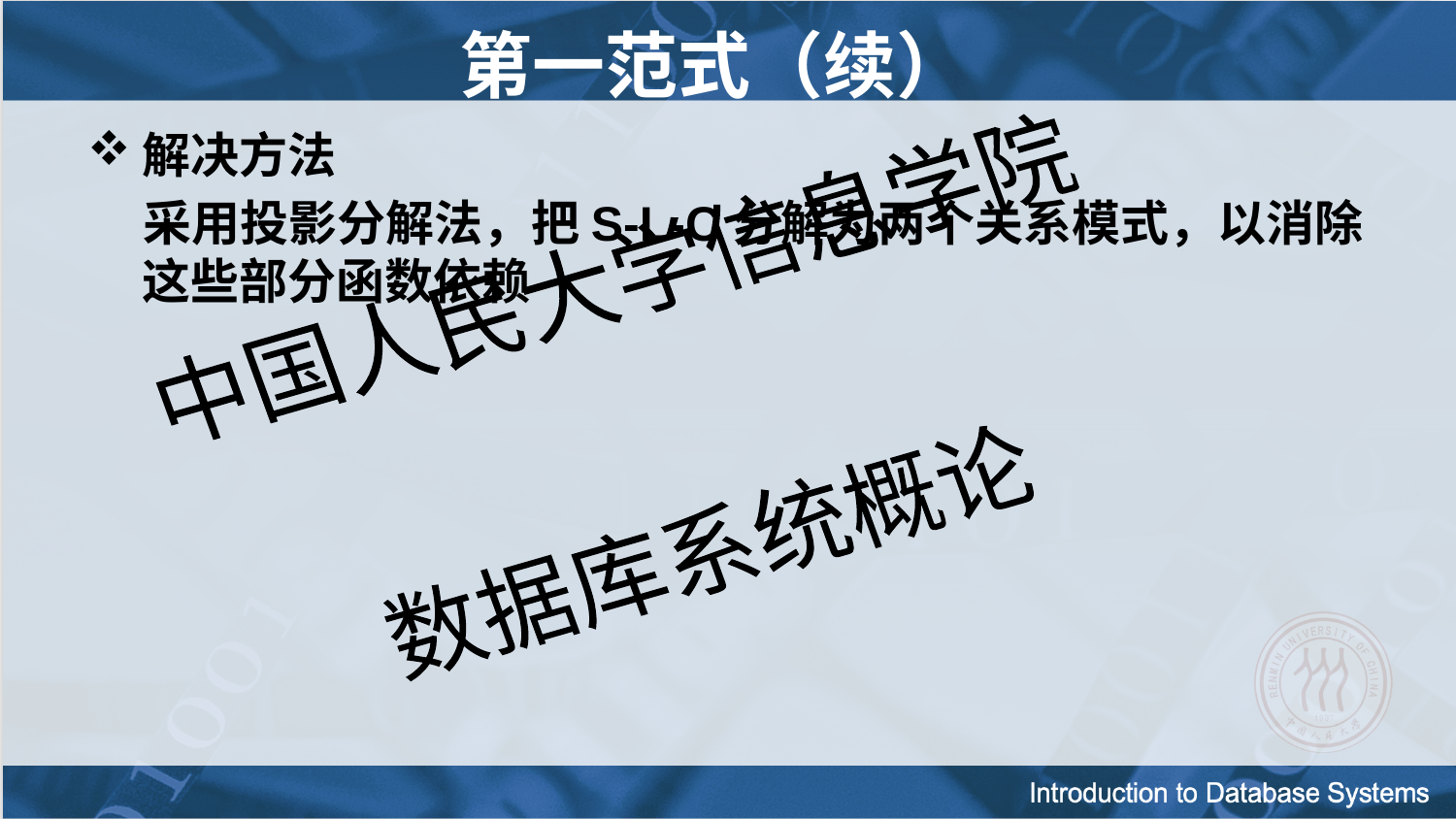

# 第一范式（续）
解决方法
    采用投影分解法，把S-L-C分解为两个关系模式，以消除这些部分函数依赖